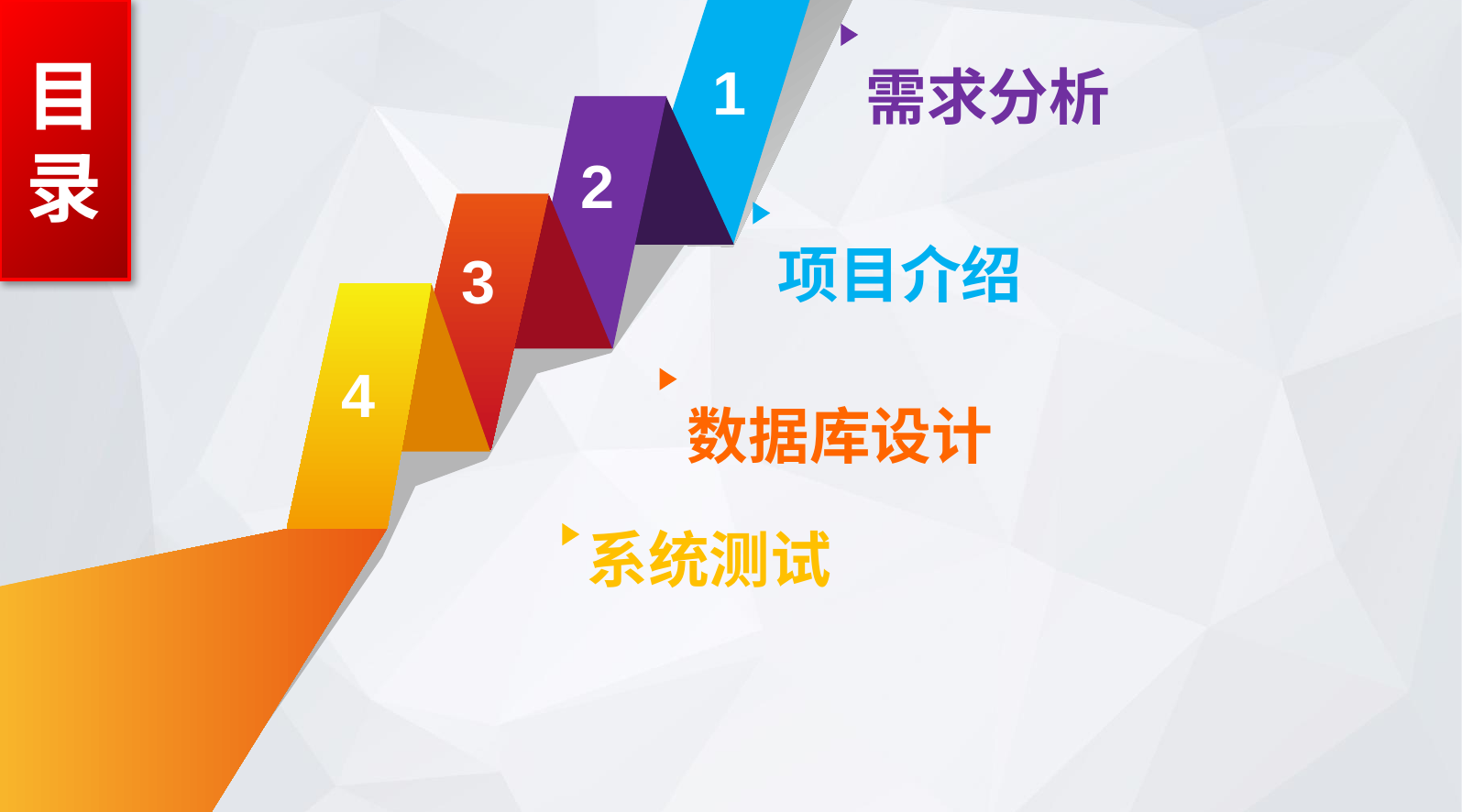

目
录
需求分析

1
2
项目介绍

3
4
数据库设计

系统测试